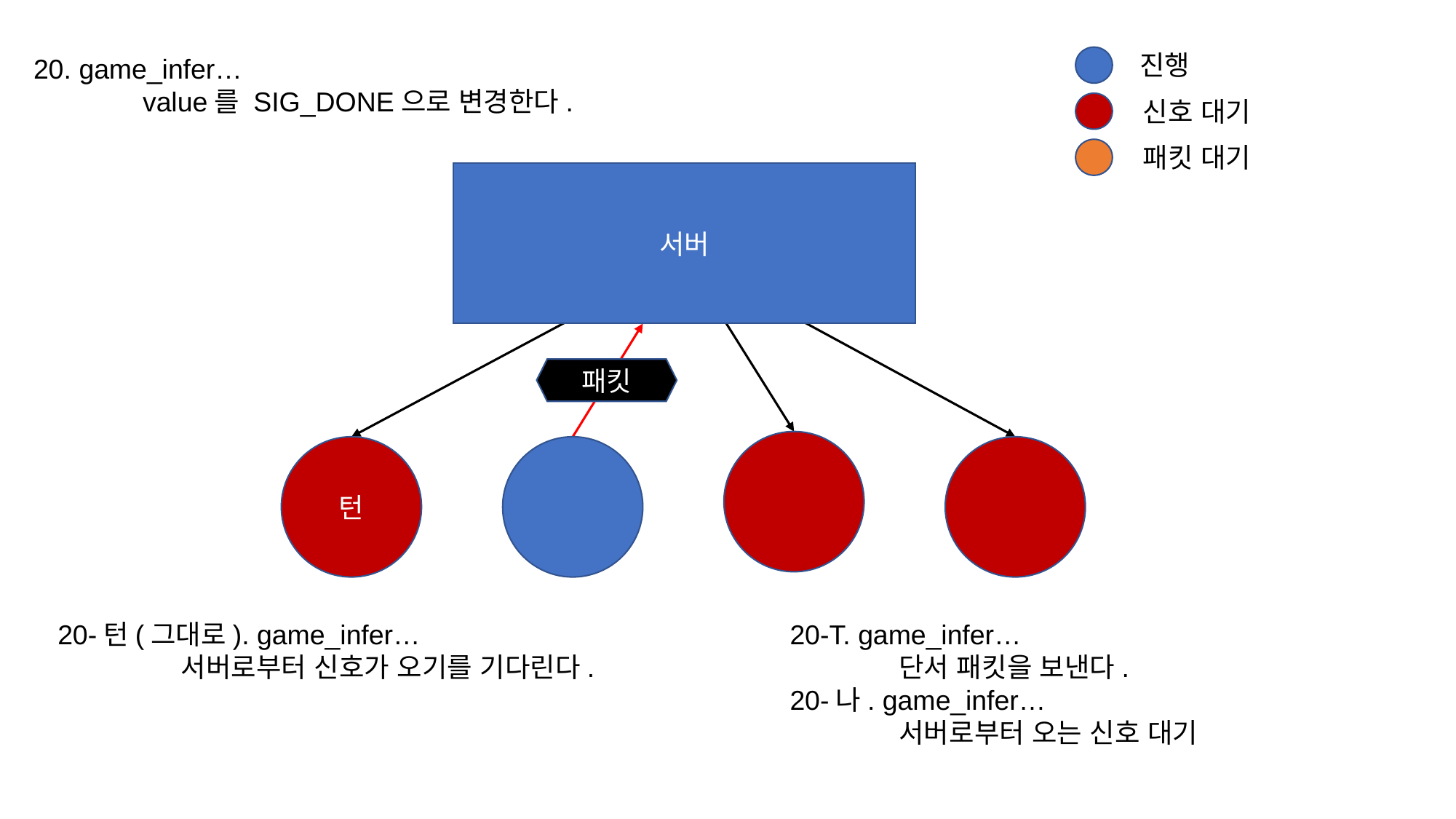

진행
20. game_infer…
	value를 SIG_DONE으로 변경한다.

신호 대기

패킷 대기

서버
패킷

턴

20-턴(그대로). game_infer…
	 서버로부터 신호가 오기를 기다린다.
20-T. game_infer…
	단서 패킷을 보낸다.
20-나. game_infer…
	서버로부터 오는 신호 대기